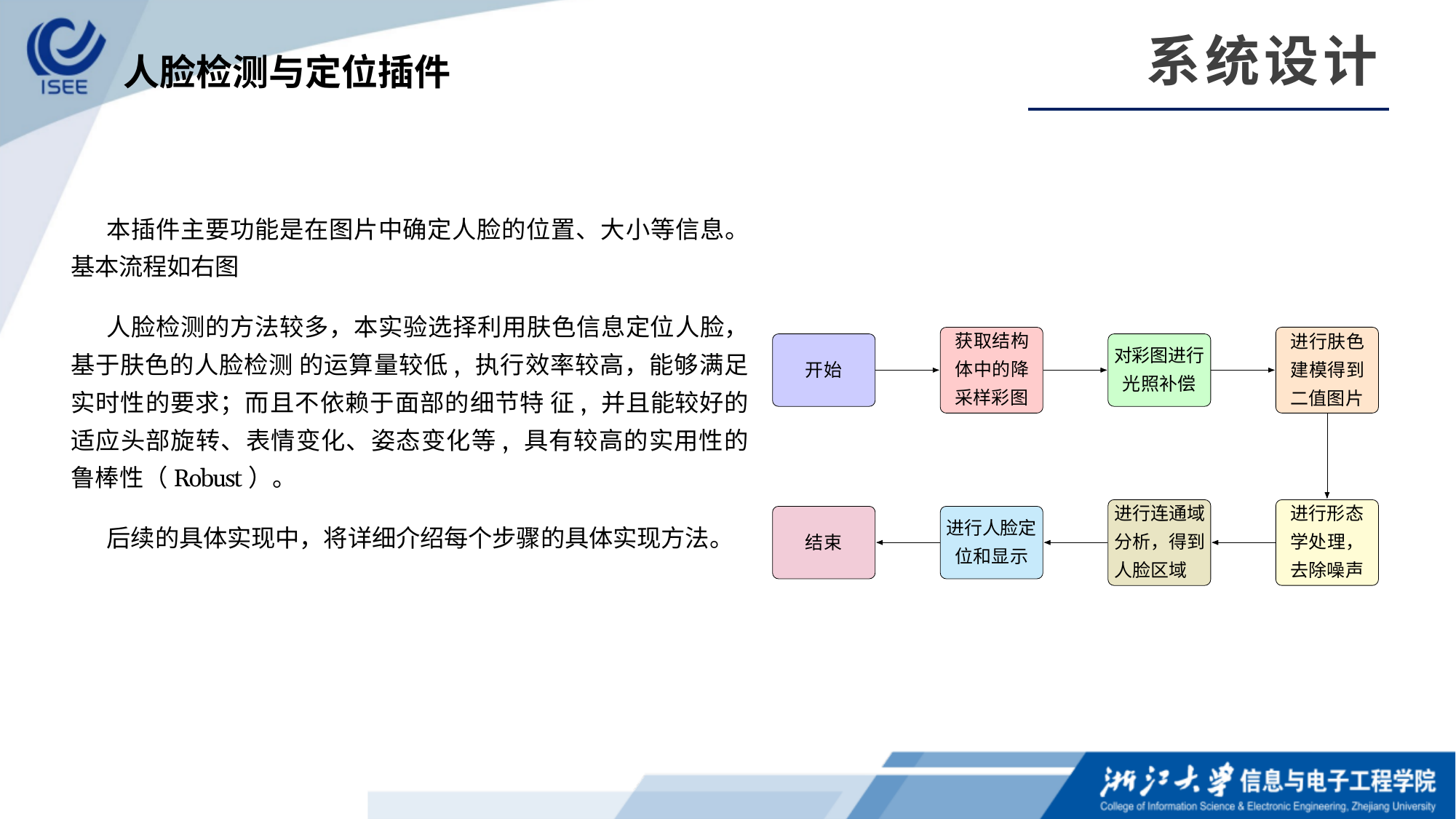

系统设计
人脸检测与定位插件
本插件主要功能是在图片中确定人脸的位置、大小等信息。基本流程如右图
人脸检测的方法较多，本实验选择利用肤色信息定位人脸，基于肤色的人脸检测 的运算量较低, 执行效率较高，能够满足实时性的要求；而且不依赖于面部的细节特 征, 并且能较好的适应头部旋转、表情变化、姿态变化等, 具有较高的实用性的鲁棒性（Robust）。
后续的具体实现中，将详细介绍每个步骤的具体实现方法。

获取结构 体中的降 采样彩图
进行肤色 建模得到 二值图片

对彩图进行 光照补偿
开始

进行形态 学处理，  去除噪声
进行连通域 分析，得到 人脸区域

进行人脸定 位和显示
结束